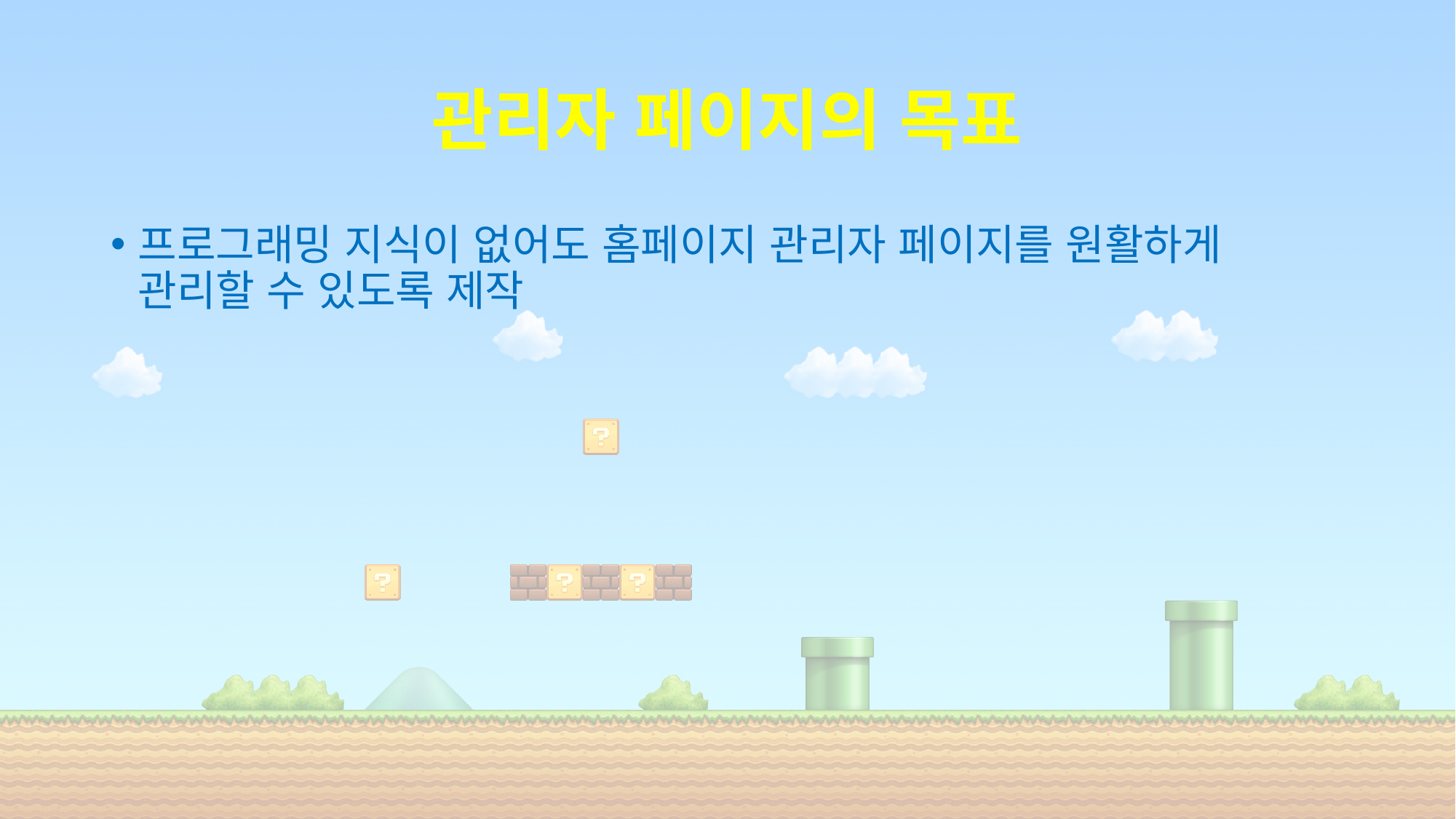

# 관리자 페이지의 목표
프로그래밍 지식이 없어도 홈페이지 관리자 페이지를 원활하게 관리할 수 있도록 제작